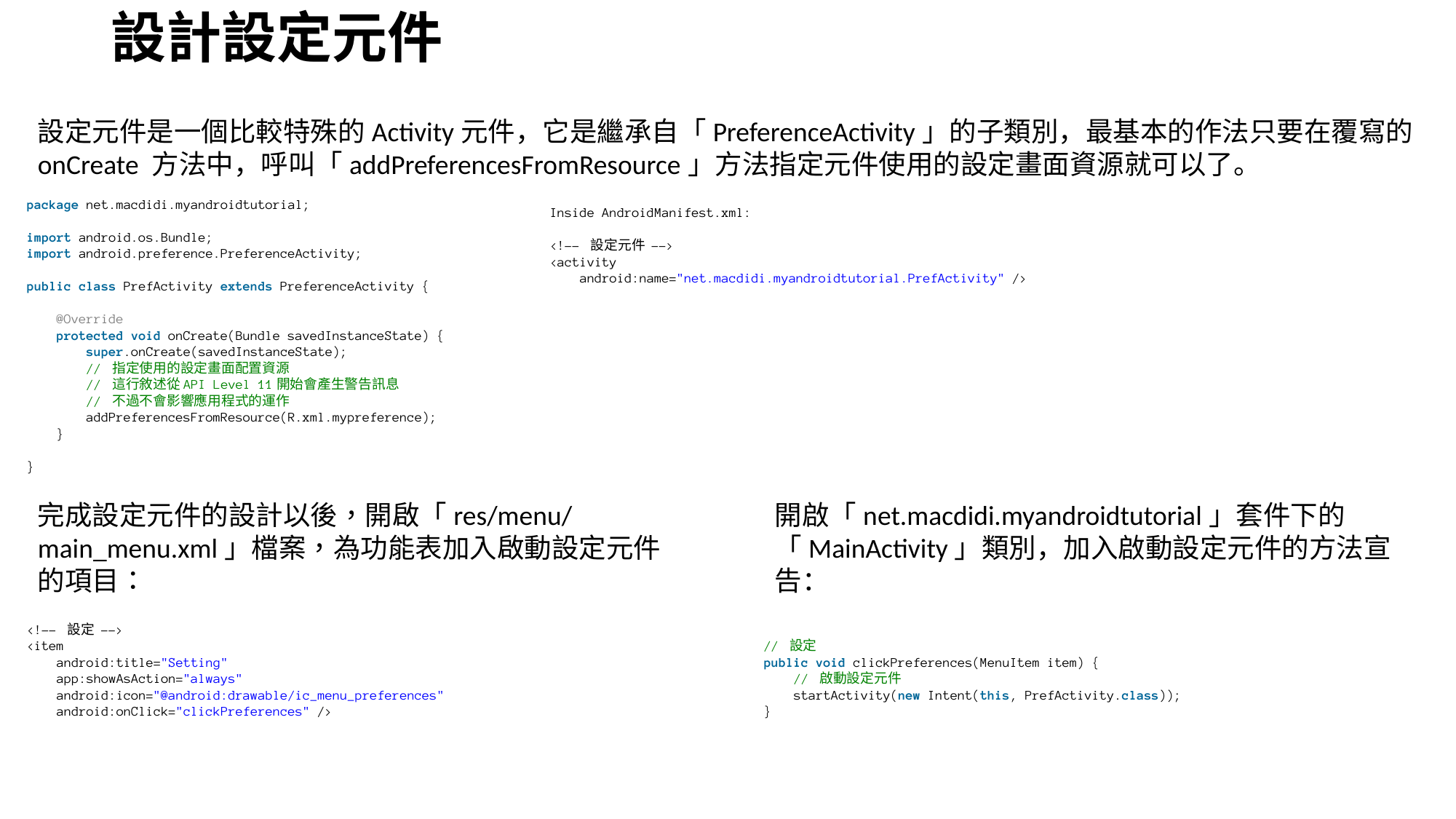

# 設計設定元件
設定元件是一個比較特殊的Activity元件，它是繼承自「PreferenceActivity」的子類別，最基本的作法只要在覆寫的onCreate 方法中，呼叫「addPreferencesFromResource」方法指定元件使用的設定畫面資源就可以了。
package net.macdidi.myandroidtutorial;

import android.os.Bundle;
import android.preference.PreferenceActivity;

public class PrefActivity extends PreferenceActivity {

    @Override
    protected void onCreate(Bundle savedInstanceState) {
        super.onCreate(savedInstanceState);
        // 指定使用的設定畫面配置資源
        // 這行敘述從API Level 11開始會產生警告訊息
        // 不過不會影響應用程式的運作
        addPreferencesFromResource(R.xml.mypreference);
    }

}
Inside AndroidManifest.xml:

<!-- 設定元件 -->
<activity
    android:name="net.macdidi.myandroidtutorial.PrefActivity" />
完成設定元件的設計以後，開啟「res/menu/main_menu.xml」檔案，為功能表加入啟動設定元件的項目：
開啟「net.macdidi.myandroidtutorial」套件下的「MainActivity」類別，加入啟動設定元件的方法宣告：
<!-- 設定 -->
<item
    android:title="Setting"
    app:showAsAction="always"
    android:icon="@android:drawable/ic_menu_preferences"
    android:onClick="clickPreferences" />
// 設定
public void clickPreferences(MenuItem item) {
    // 啟動設定元件
    startActivity(new Intent(this, PrefActivity.class));
}